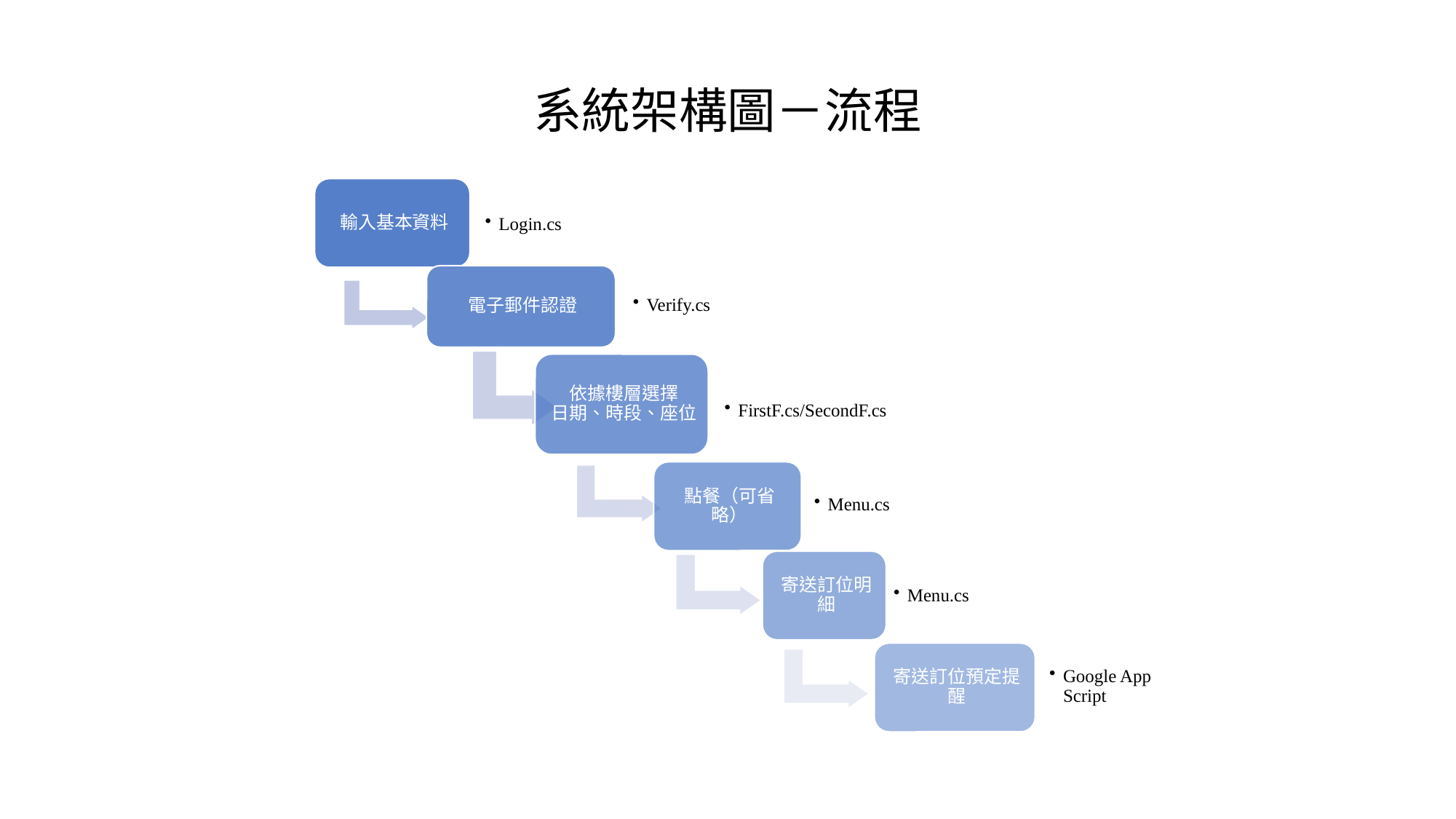

系統架構圖－流程
輸入基本資料
Login.cs
電子郵件認證
Verify.cs
依據樓層選擇
日期、時段、座位
FirstF.cs/SecondF.cs
點餐（可省略）
Menu.cs
寄送訂位明細
Menu.cs
寄送訂位預定提醒
Google App Script